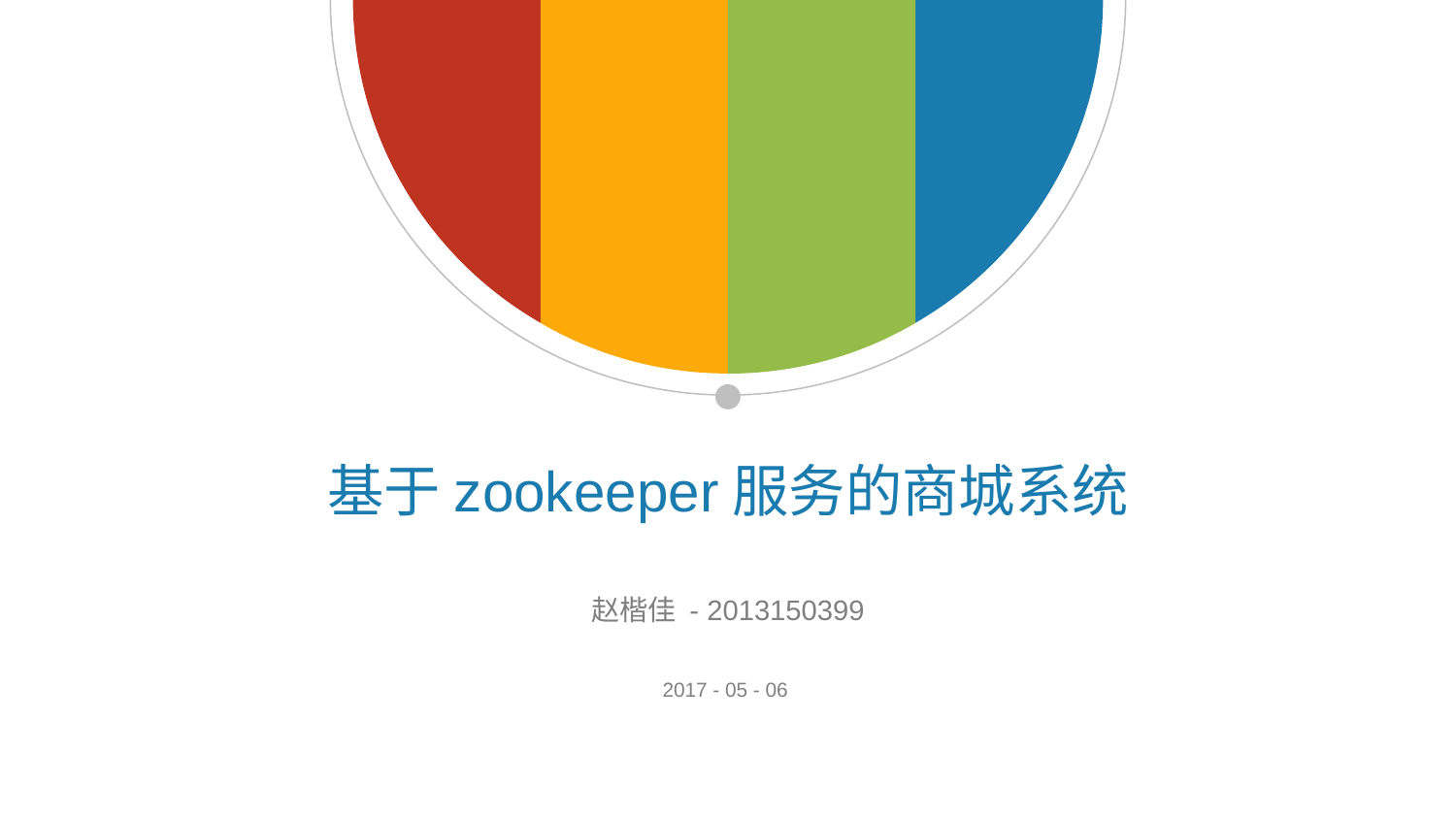

基于zookeeper服务的商城系统
赵楷佳 - 2013150399
2017 - 05 - 06